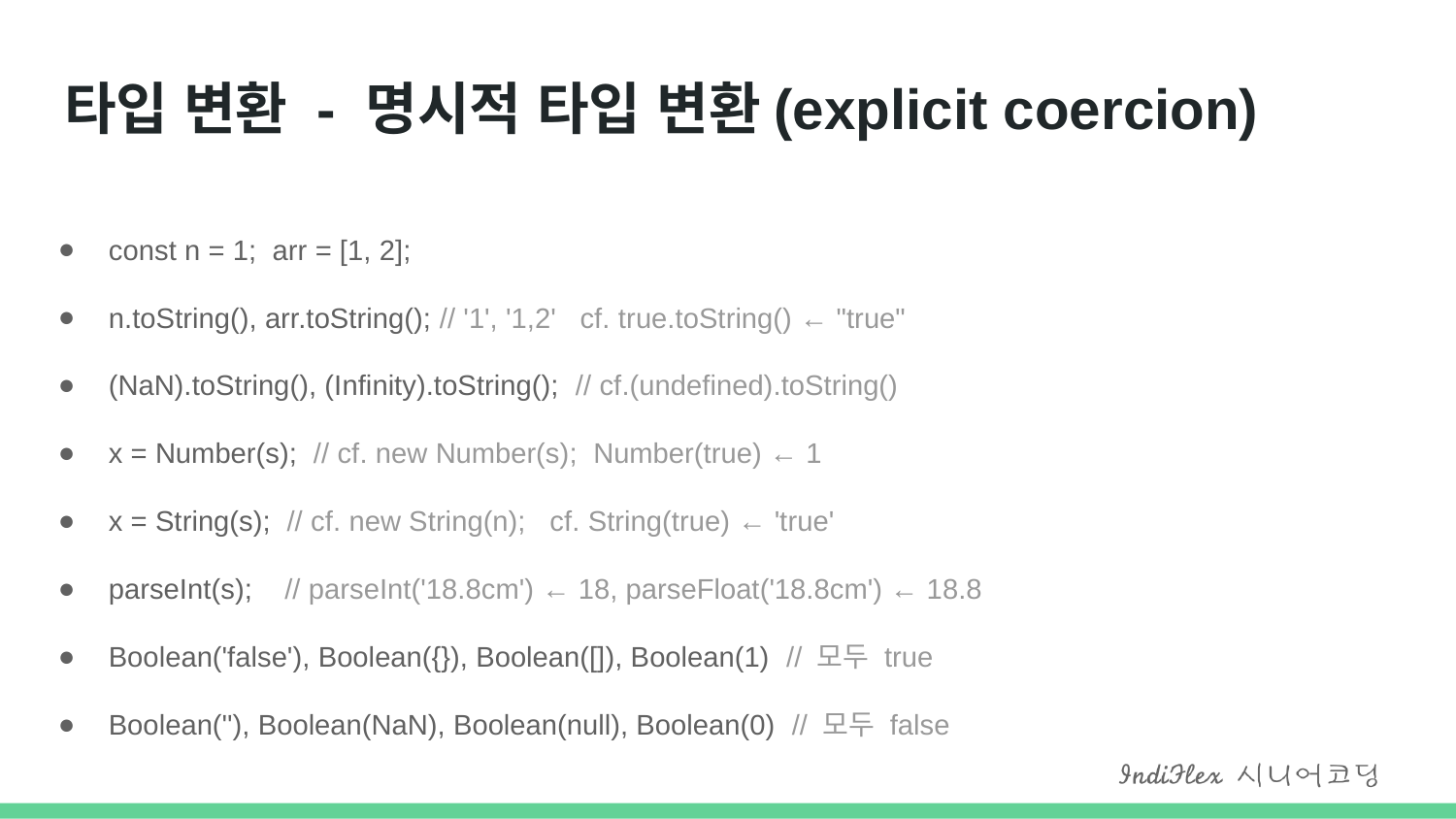

# 타입 변환 - 명시적 타입 변환(explicit coercion)
const n = 1;  arr = [1, 2];
n.toString(), arr.toString(); // '1', '1,2'   cf. true.toString() ← "true"
(NaN).toString(), (Infinity).toString();  // cf.(undefined).toString()
x = Number(s);  // cf. new Number(s);  Number(true) ← 1
x = String(s);  // cf. new String(n);   cf. String(true) ← 'true'
parseInt(s);    // parseInt('18.8cm') ← 18, parseFloat('18.8cm') ← 18.8
Boolean('false'), Boolean({}), Boolean([]), Boolean(1)  // 모두 true
Boolean(''), Boolean(NaN), Boolean(null), Boolean(0)  // 모두 false